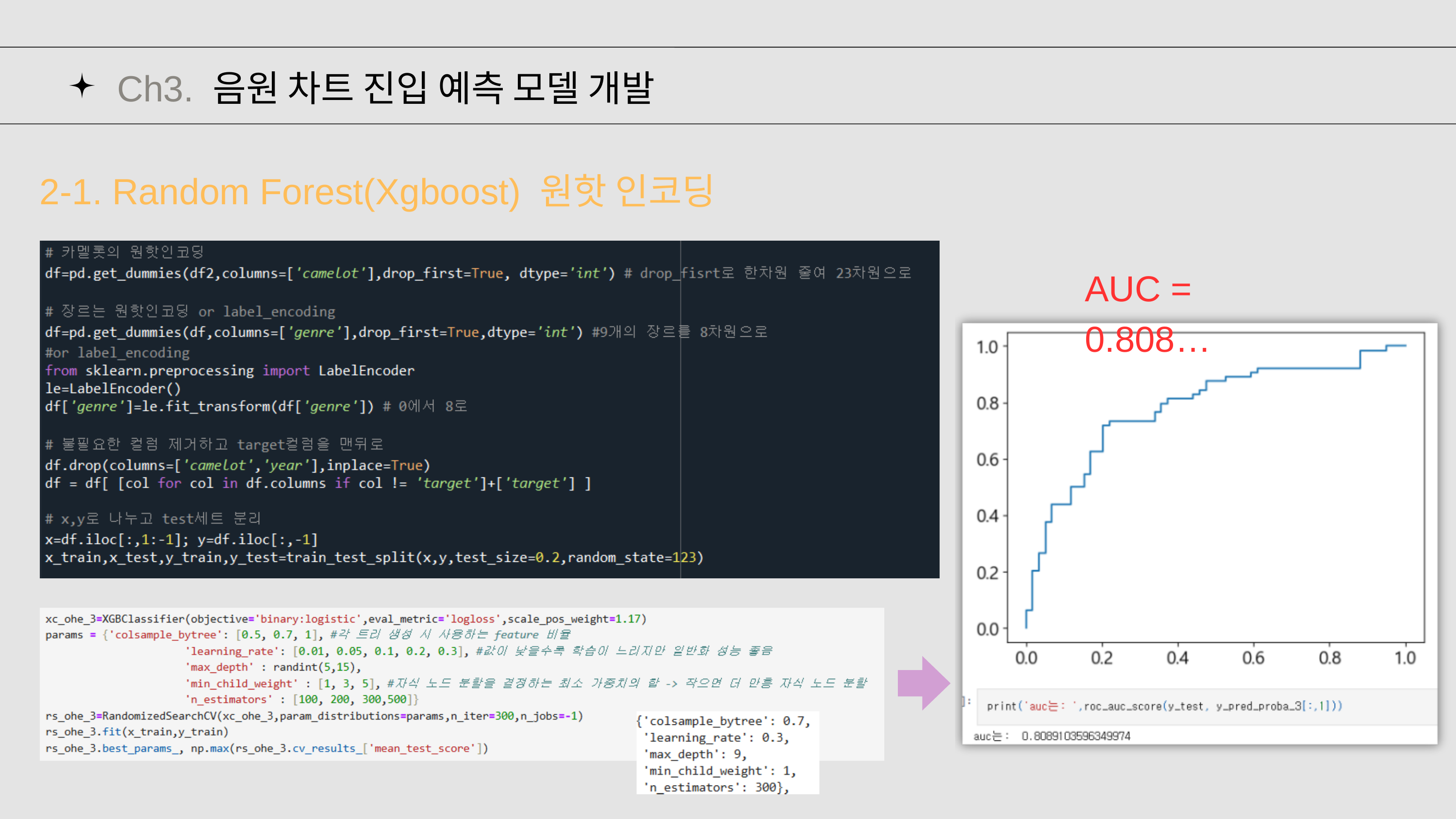

Ch3. 음원 차트 진입 예측 모델 개발

2-1. Random Forest(Xgboost) 원핫 인코딩

AUC = 0.808…